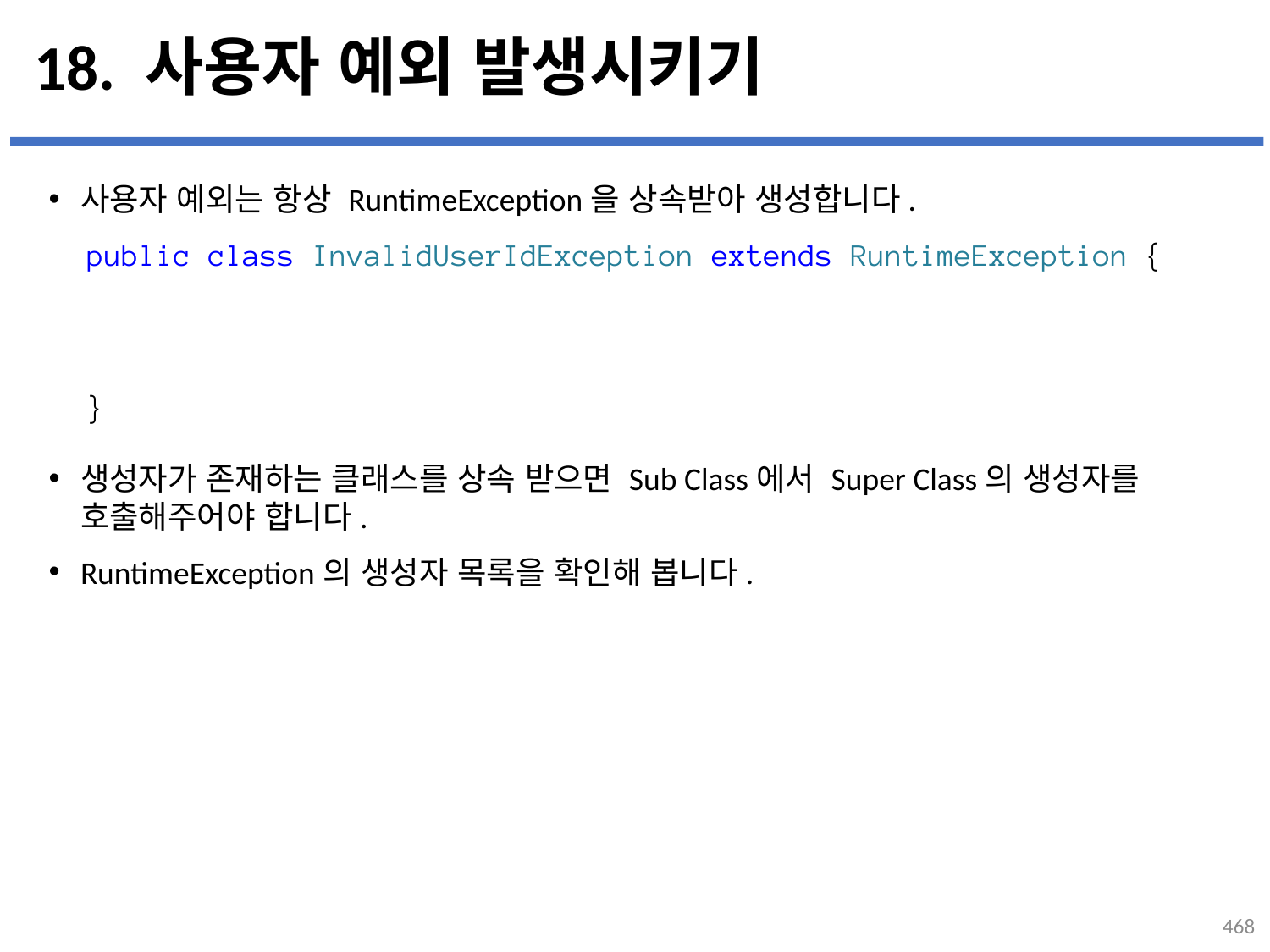

# 18. 사용자 예외 발생시키기
사용자 예외는 항상 RuntimeException을 상속받아 생성합니다.

생성자가 존재하는 클래스를 상속 받으면 Sub Class에서 Super Class의 생성자를 호출해주어야 합니다.
RuntimeException의 생성자 목록을 확인해 봅니다.
public class InvalidUserIdException extends RuntimeException {

}
...

설명
468